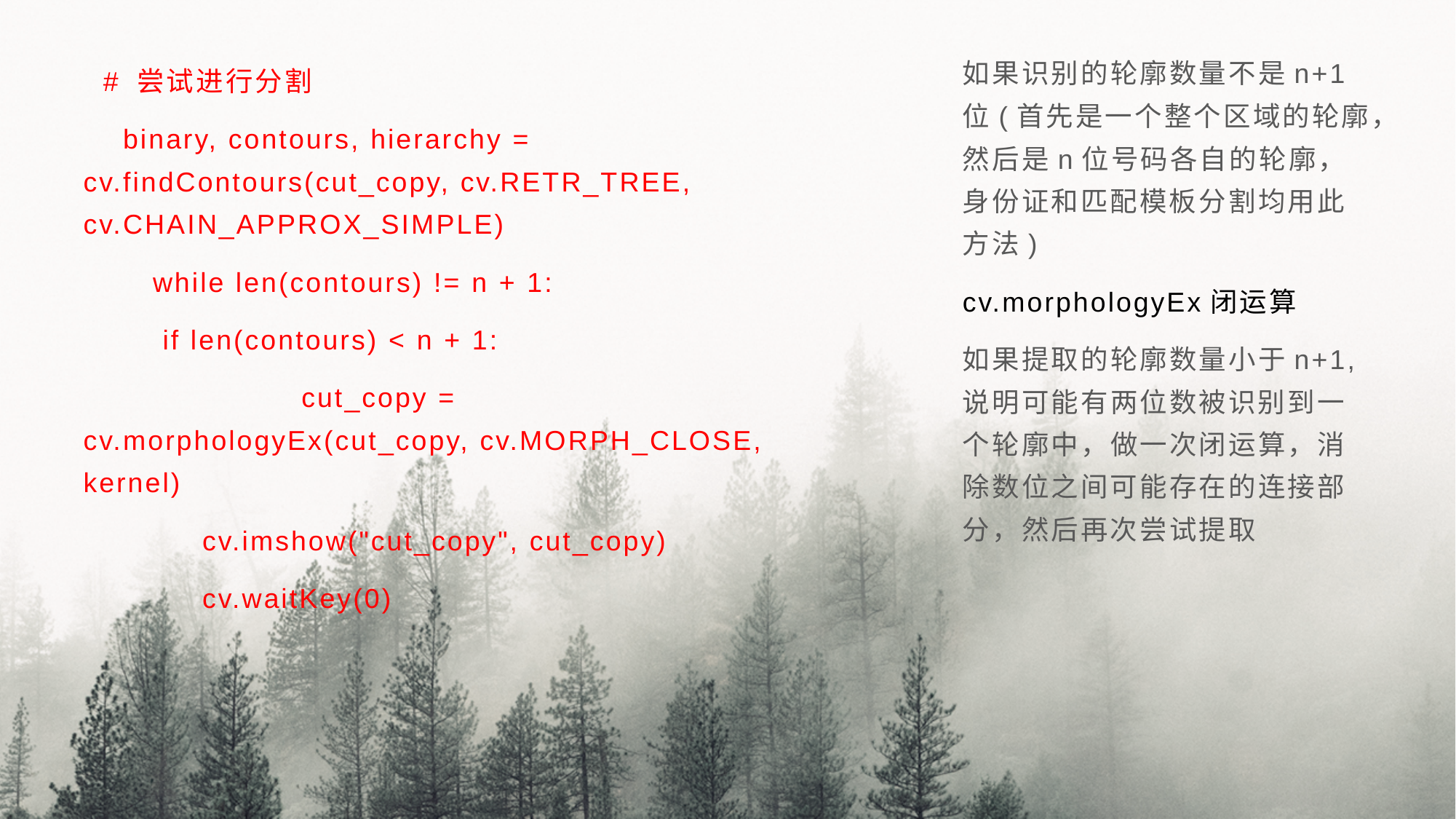

如果识别的轮廓数量不是n+1位(首先是一个整个区域的轮廓，然后是n位号码各自的轮廓，身份证和匹配模板分割均用此方法)
cv.morphologyEx闭运算
如果提取的轮廓数量小于n+1, 说明可能有两位数被识别到一个轮廓中，做一次闭运算，消除数位之间可能存在的连接部分，然后再次尝试提取

  # 尝试进行分割
    binary, contours, hierarchy = cv.findContours(cut_copy, cv.RETR_TREE, cv.CHAIN_APPROX_SIMPLE)
       while len(contours) != n + 1:
        if len(contours) < n + 1:
                      cut_copy = cv.morphologyEx(cut_copy, cv.MORPH_CLOSE, kernel)
            cv.imshow("cut_copy", cut_copy)
            cv.waitKey(0)